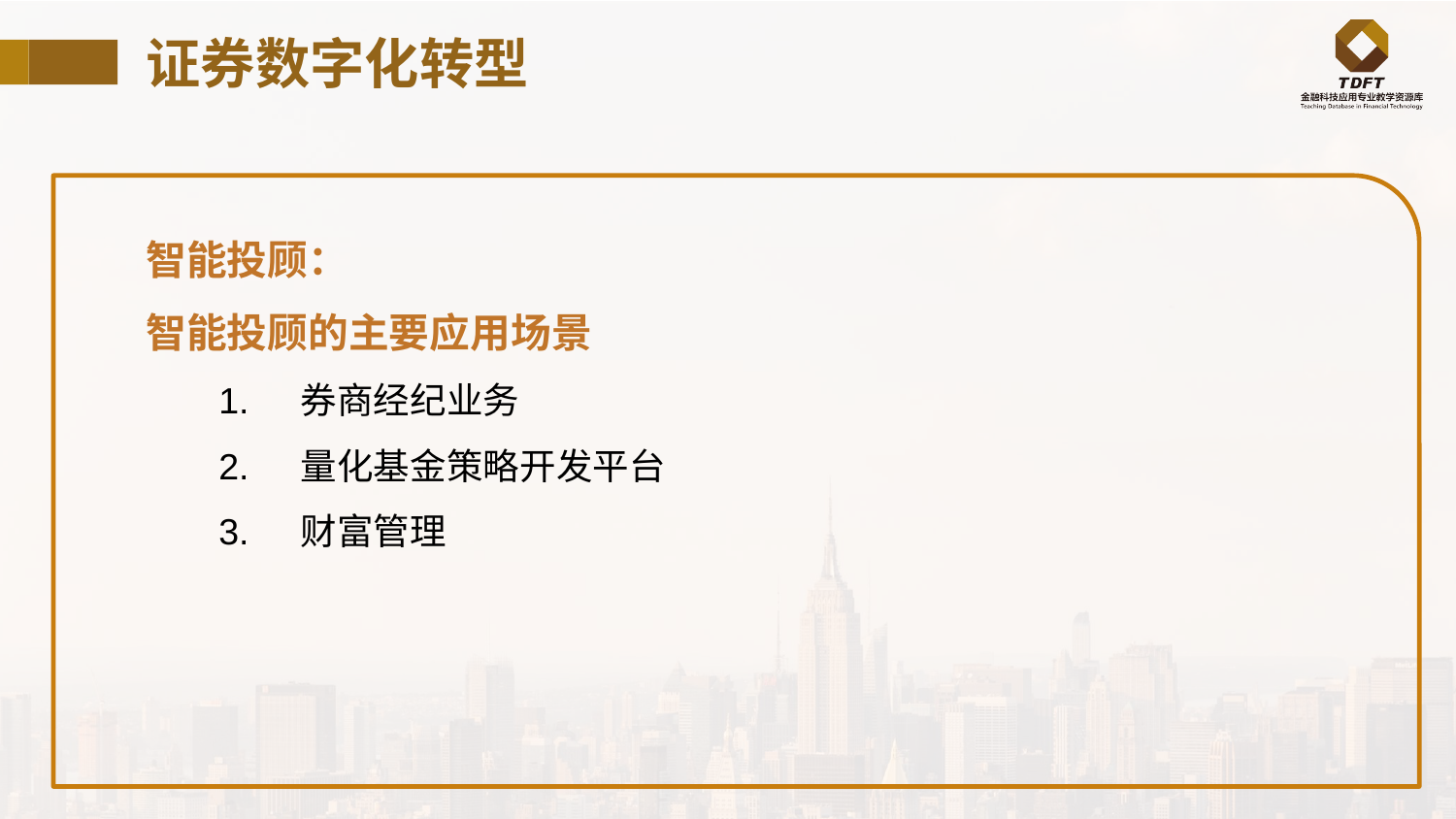

# 证券数字化转型

智能投顾：
智能投顾的主要应用场景
券商经纪业务
量化基金策略开发平台
财富管理